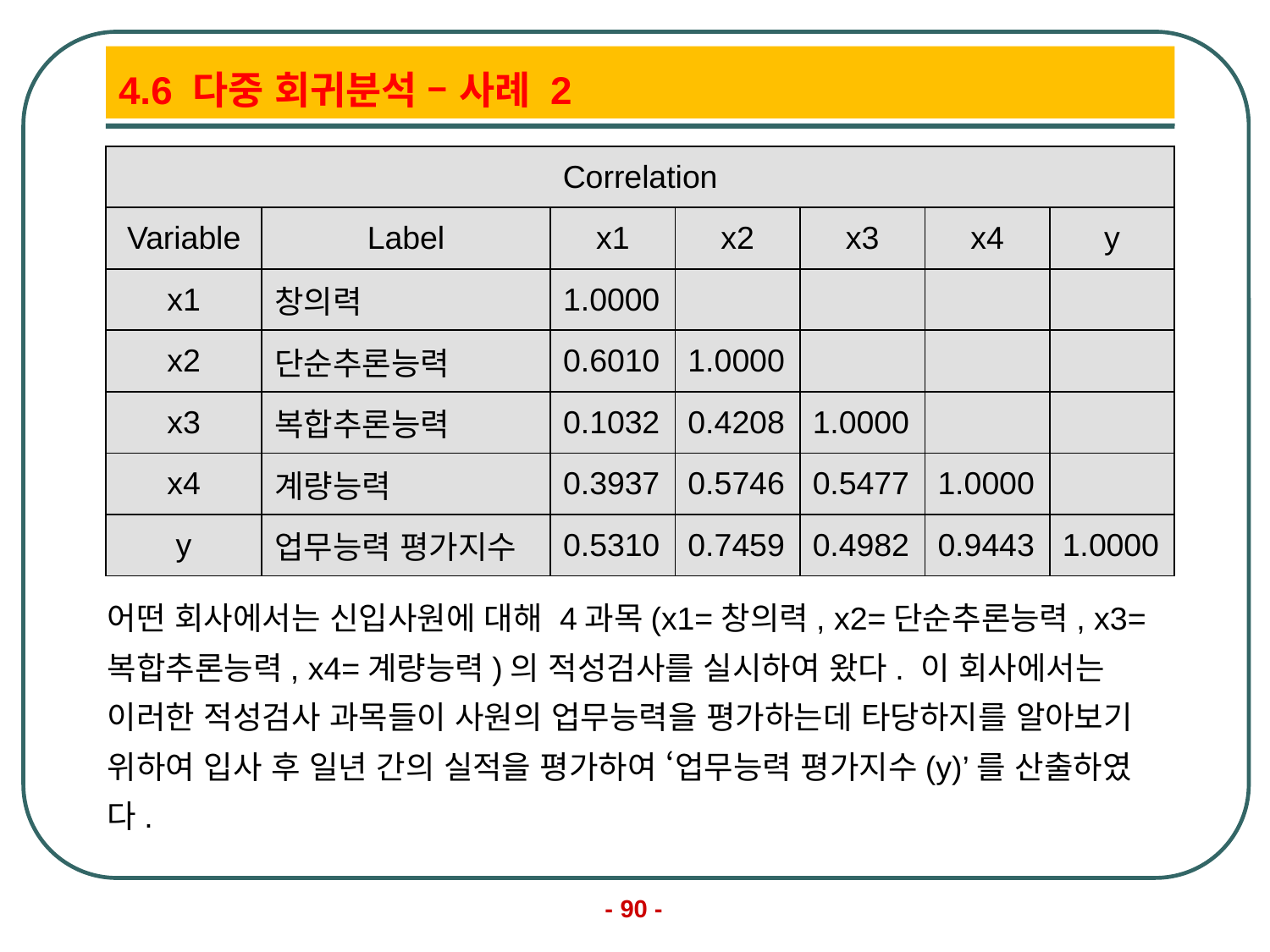

# 4.6 다중 회귀분석 – 사례 2
| Correlation |  |  |  |  |  |  |
| --- | --- | --- | --- | --- | --- | --- |
| Variable | Label | x1 | x2 | x3 | x4 | y |
| x1 | 창의력 | 1.0000 |  |  |  |  |
| x2 | 단순추론능력 | 0.6010 | 1.0000 |  |  |  |
| x3 | 복합추론능력 | 0.1032 | 0.4208 | 1.0000 |  |  |
| x4 | 계량능력 | 0.3937 | 0.5746 | 0.5477 | 1.0000 |  |
| y | 업무능력 평가지수 | 0.5310 | 0.7459 | 0.4982 | 0.9443 | 1.0000 |
어떤 회사에서는 신입사원에 대해 4과목(x1=창의력, x2=단순추론능력, x3=복합추론능력, x4=계량능력)의 적성검사를 실시하여 왔다. 이 회사에서는 이러한 적성검사 과목들이 사원의 업무능력을 평가하는데 타당하지를 알아보기 위하여 입사 후 일년 간의 실적을 평가하여 ‘업무능력 평가지수(y)’를 산출하였다.

- 90 -